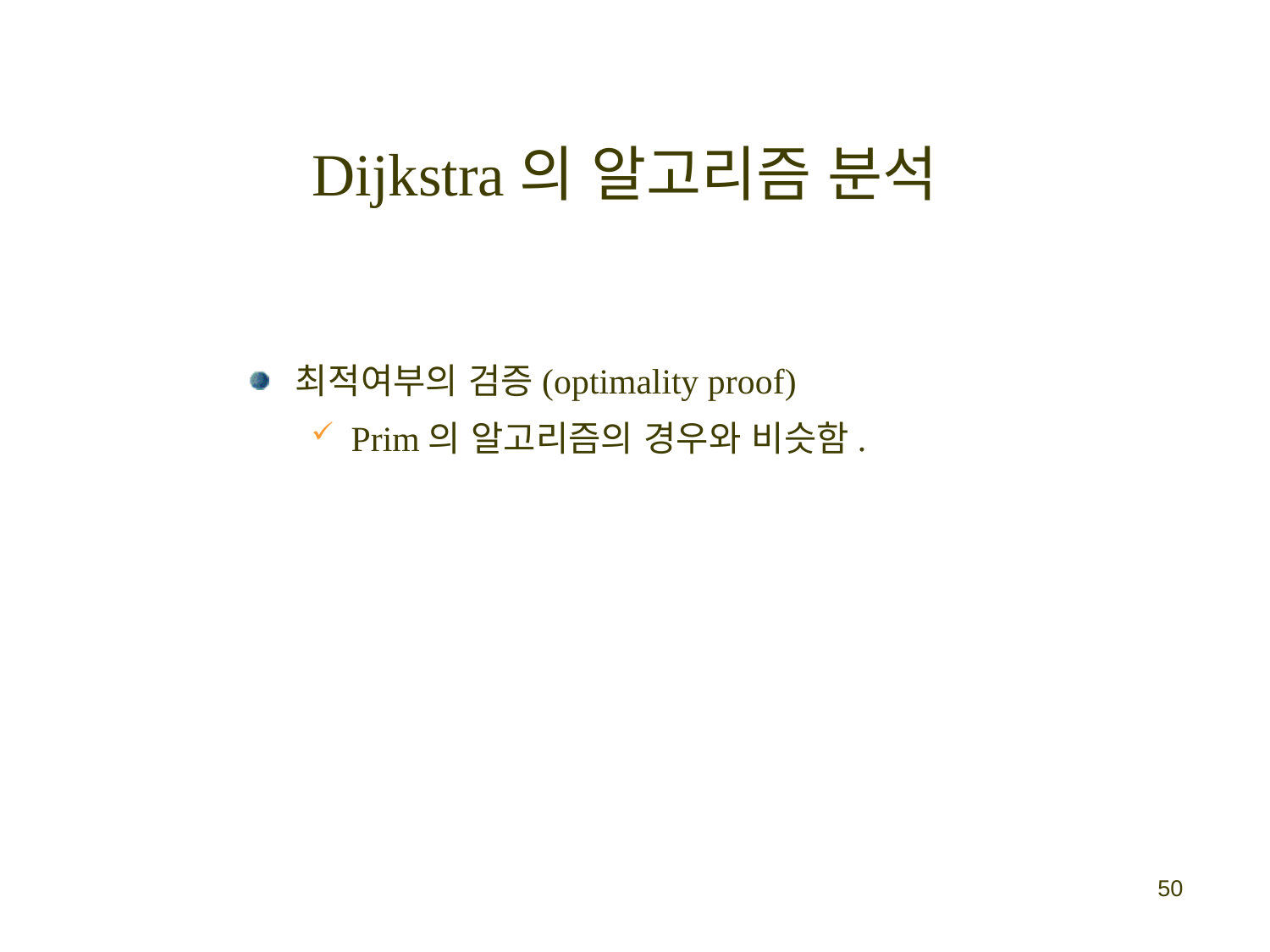

# Dijkstra의 알고리즘 분석

최적여부의 검증(optimality proof)
Prim의 알고리즘의 경우와 비슷함.
50